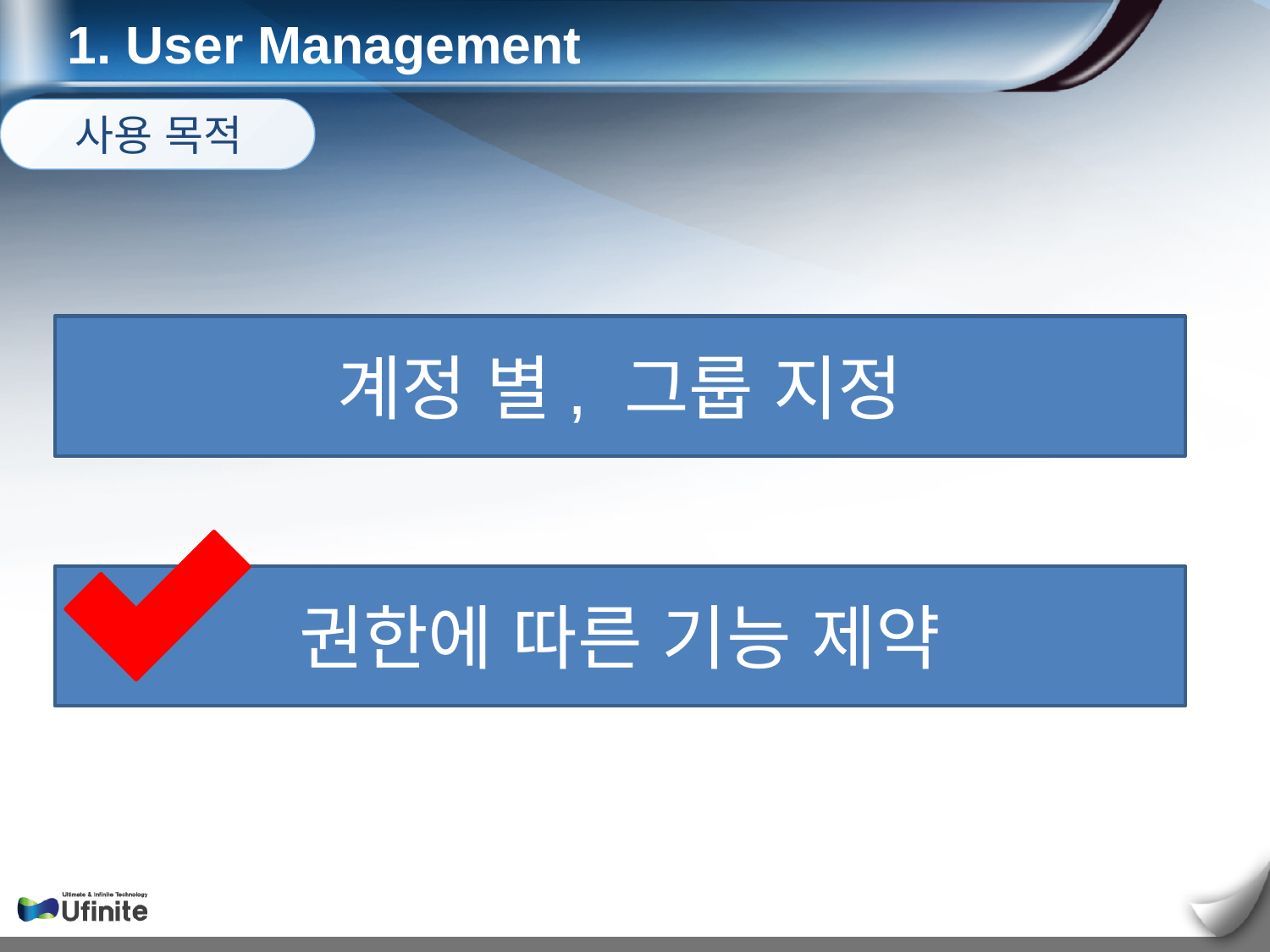

1. User Management
사용 목적
계정 별, 그룹 지정

권한에 따른 기능 제약